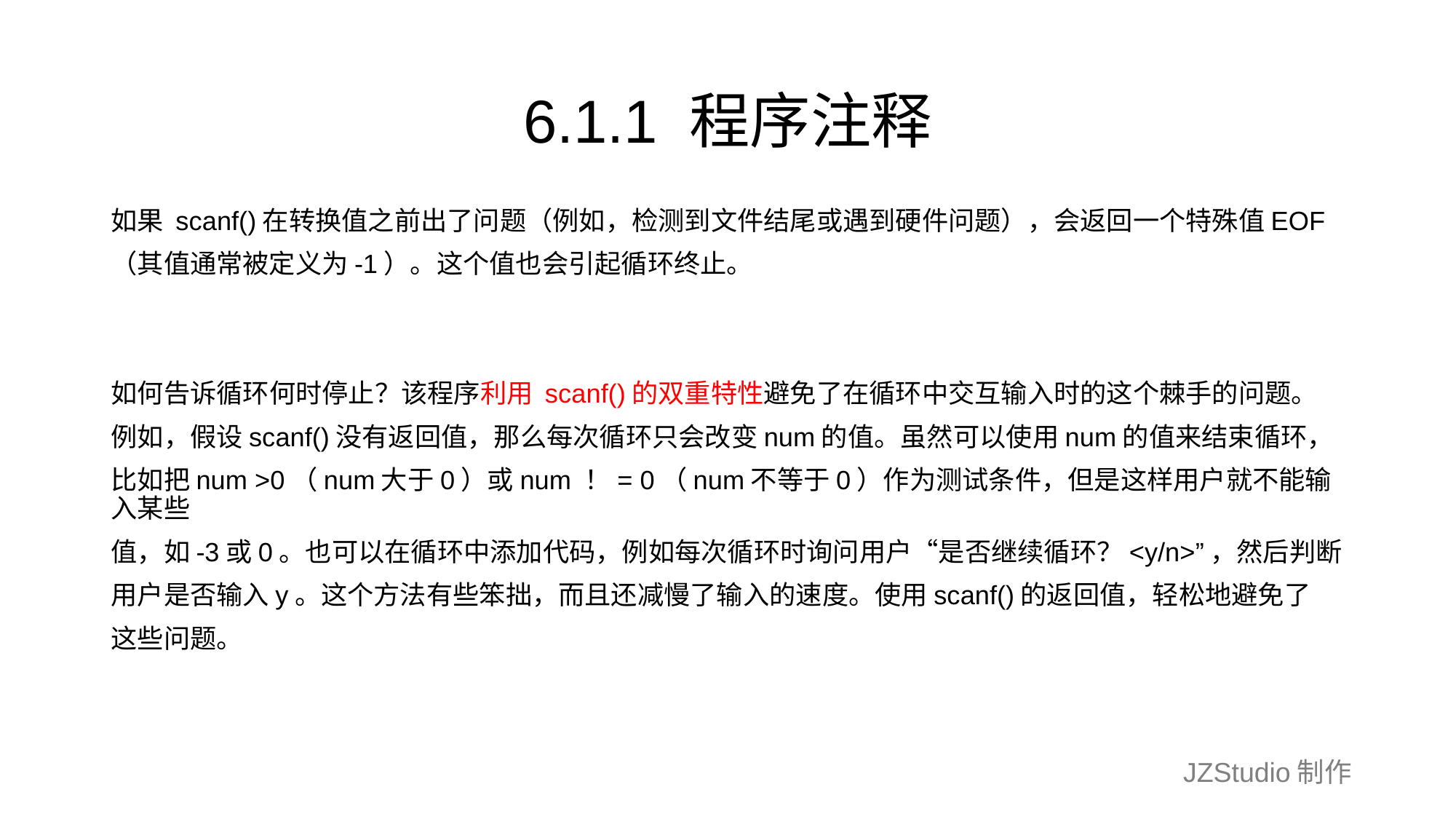

# 6.1.1 程序注释
如果 scanf()在转换值之前出了问题（例如，检测到文件结尾或遇到硬件问题），会返回一个特殊值EOF
（其值通常被定义为-1）。这个值也会引起循环终止。

如何告诉循环何时停止？该程序利用 scanf()的双重特性避免了在循环中交互输入时的这个棘手的问题。
例如，假设scanf()没有返回值，那么每次循环只会改变num的值。虽然可以使用num的值来结束循环，
比如把num >0（num大于0）或num ！= 0（num不等于0）作为测试条件，但是这样用户就不能输入某些
值，如-3或0。也可以在循环中添加代码，例如每次循环时询问用户“是否继续循环？<y/n>”，然后判断
用户是否输入y。这个方法有些笨拙，而且还减慢了输入的速度。使用scanf()的返回值，轻松地避免了
这些问题。